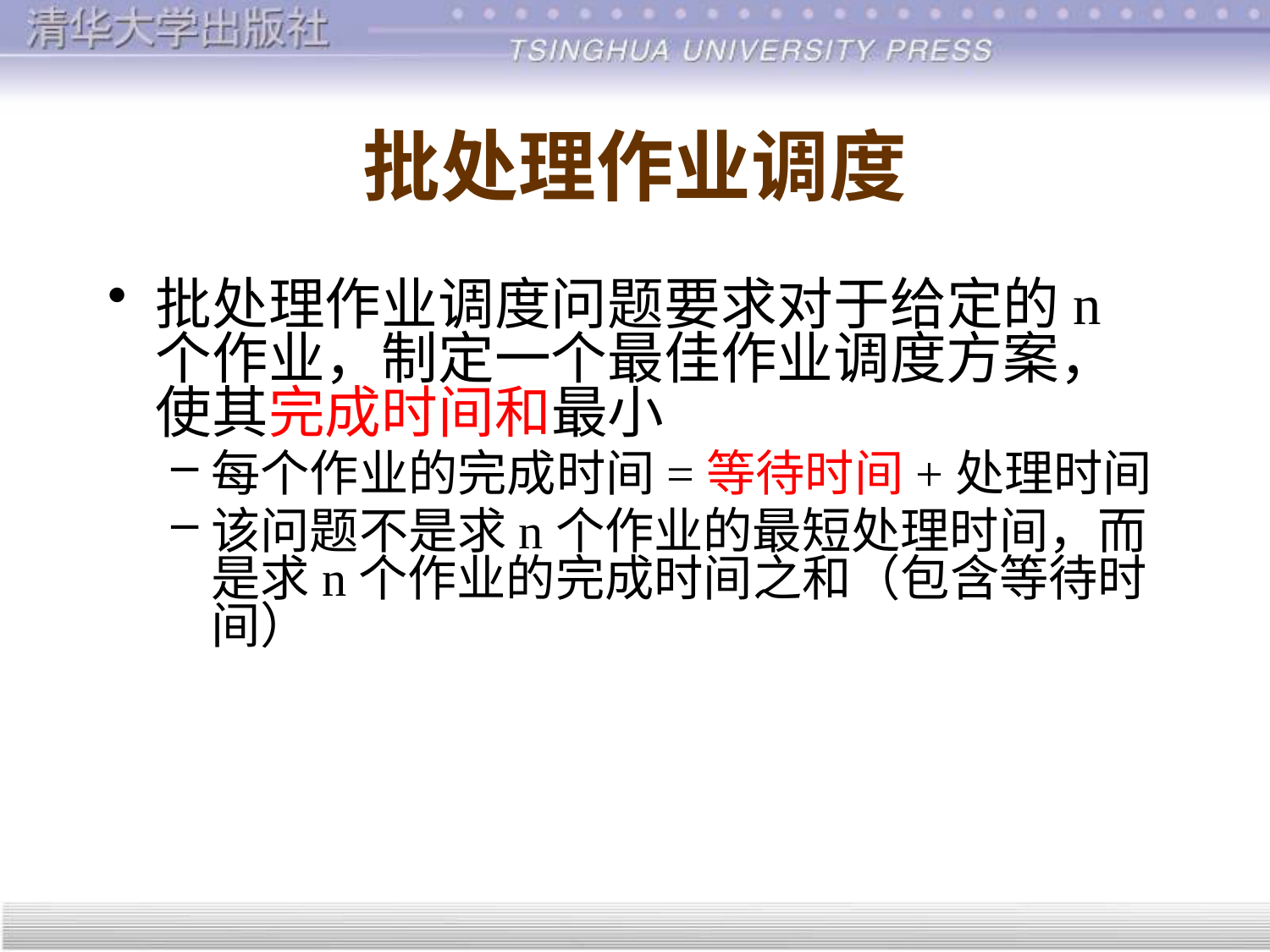

# 批处理作业调度
批处理作业调度问题要求对于给定的n个作业，制定一个最佳作业调度方案，使其完成时间和最小
每个作业的完成时间=等待时间+处理时间
该问题不是求n个作业的最短处理时间，而是求n个作业的完成时间之和（包含等待时间）